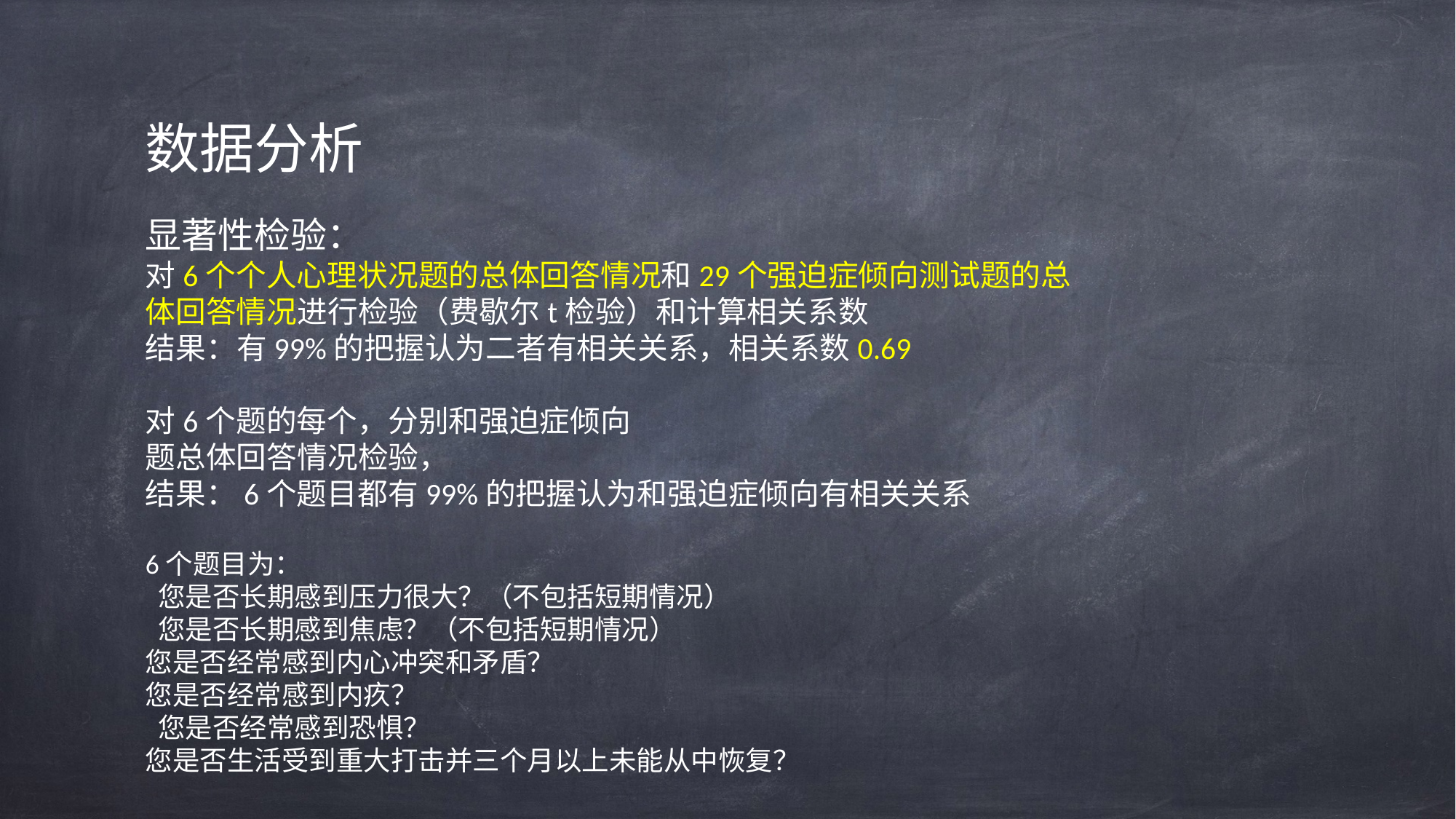

数据分析

显著性检验：
对6个个人心理状况题的总体回答情况和29个强迫症倾向测试题的总体回答情况进行检验（费歇尔t检验）和计算相关系数
结果：有99%的把握认为二者有相关关系，相关系数0.69

对6个题的每个，分别和强迫症倾向
题总体回答情况检验，
结果：6个题目都有99%的把握认为和强迫症倾向有相关关系

6个题目为：
 您是否长期感到压力很大？（不包括短期情况）
 您是否长期感到焦虑？（不包括短期情况）
您是否经常感到内心冲突和矛盾？
您是否经常感到内疚？
 您是否经常感到恐惧？
您是否生活受到重大打击并三个月以上未能从中恢复？